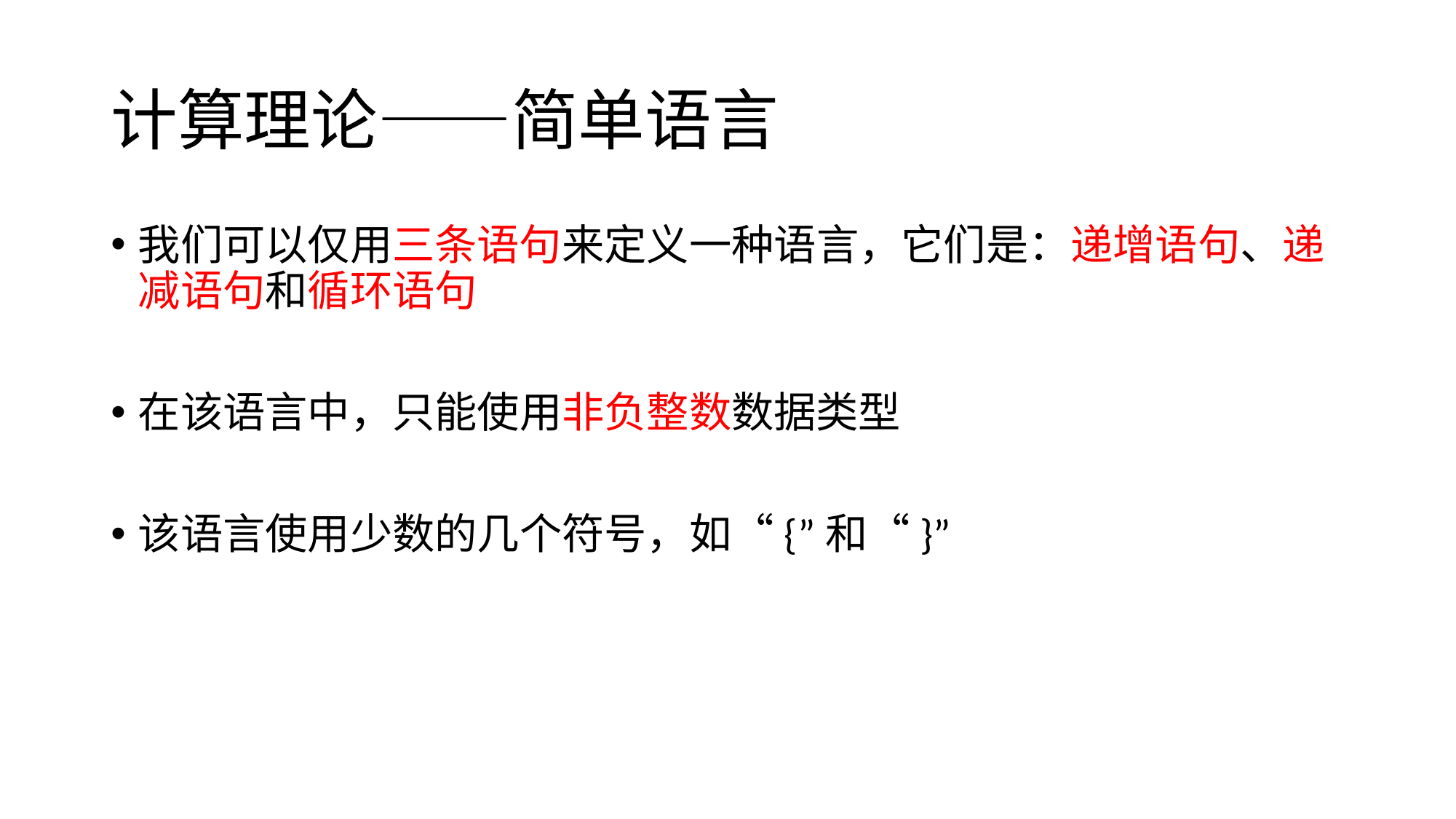

# 计算理论——简单语言
我们可以仅用三条语句来定义一种语言，它们是：递增语句、递减语句和循环语句

在该语言中，只能使用非负整数数据类型

该语言使用少数的几个符号，如“{”和“}”